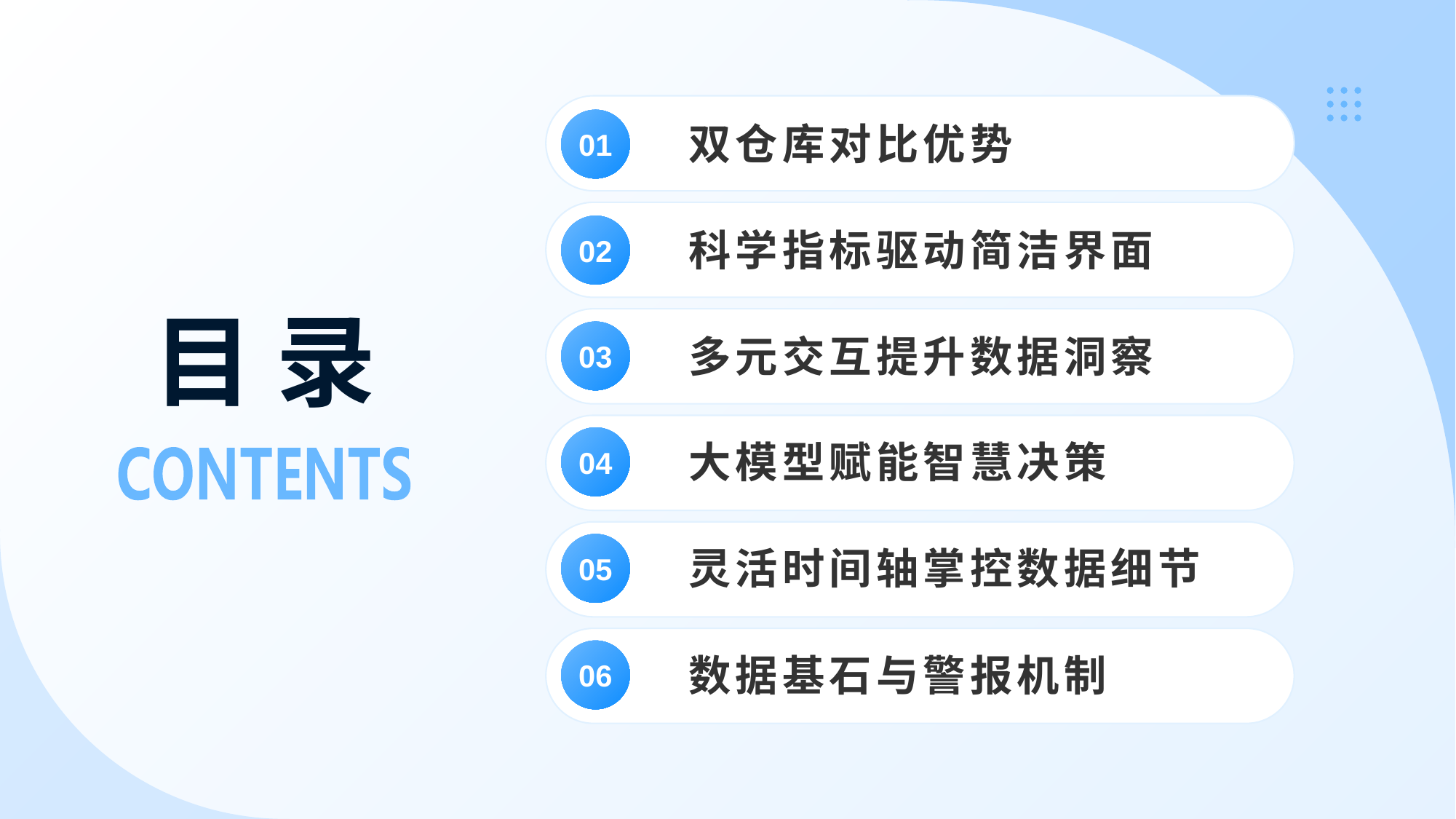

双仓库对比优势
01

科学指标驱动简洁界面
02
# 目 录

多元交互提升数据洞察
03

大模型赋能智慧决策
04

灵活时间轴掌控数据细节
05

数据基石与警报机制
06